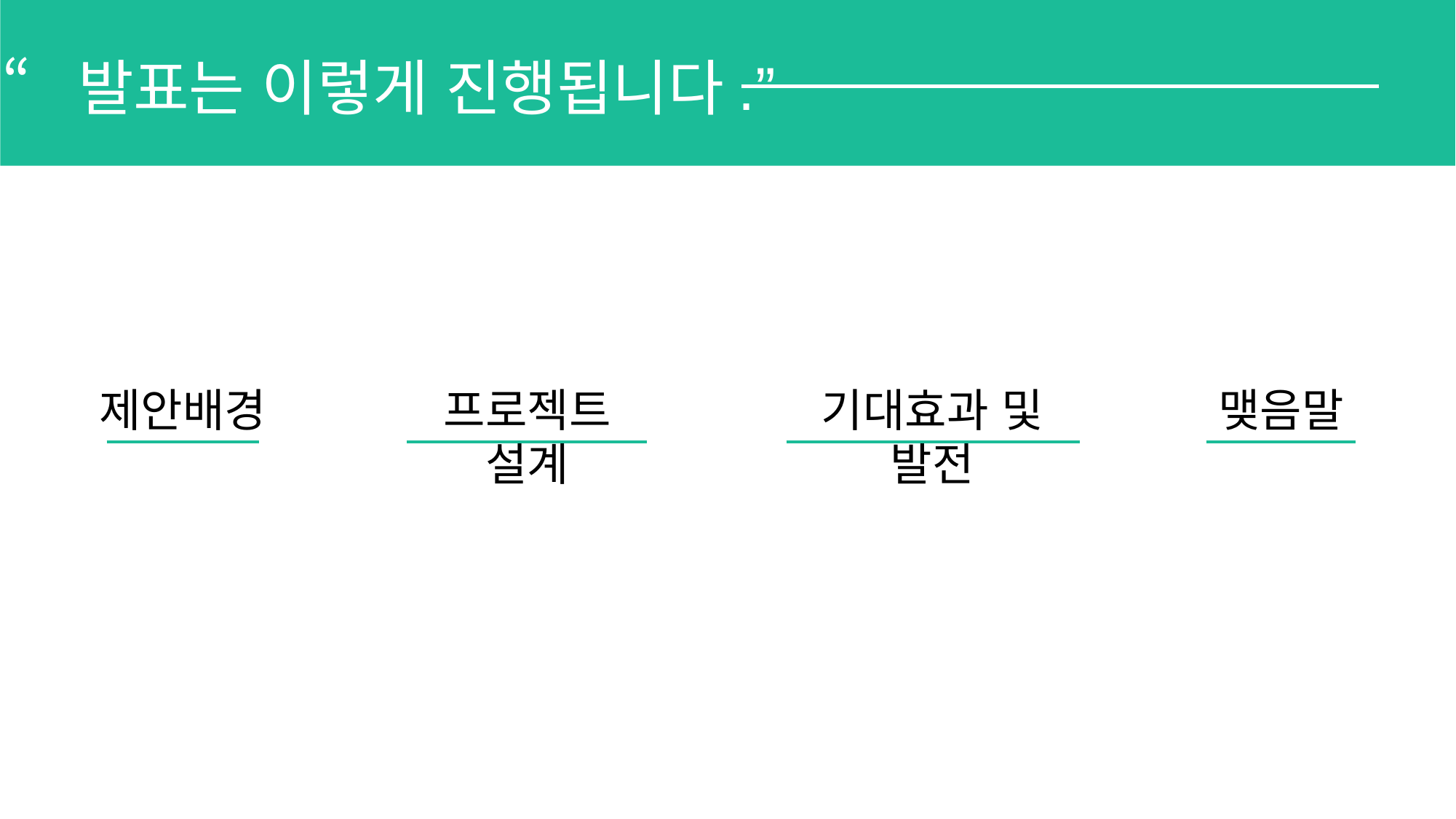

“발표는 이렇게 진행됩니다.”
프로젝트 설계
기대효과 및 발전
맺음말
제안배경